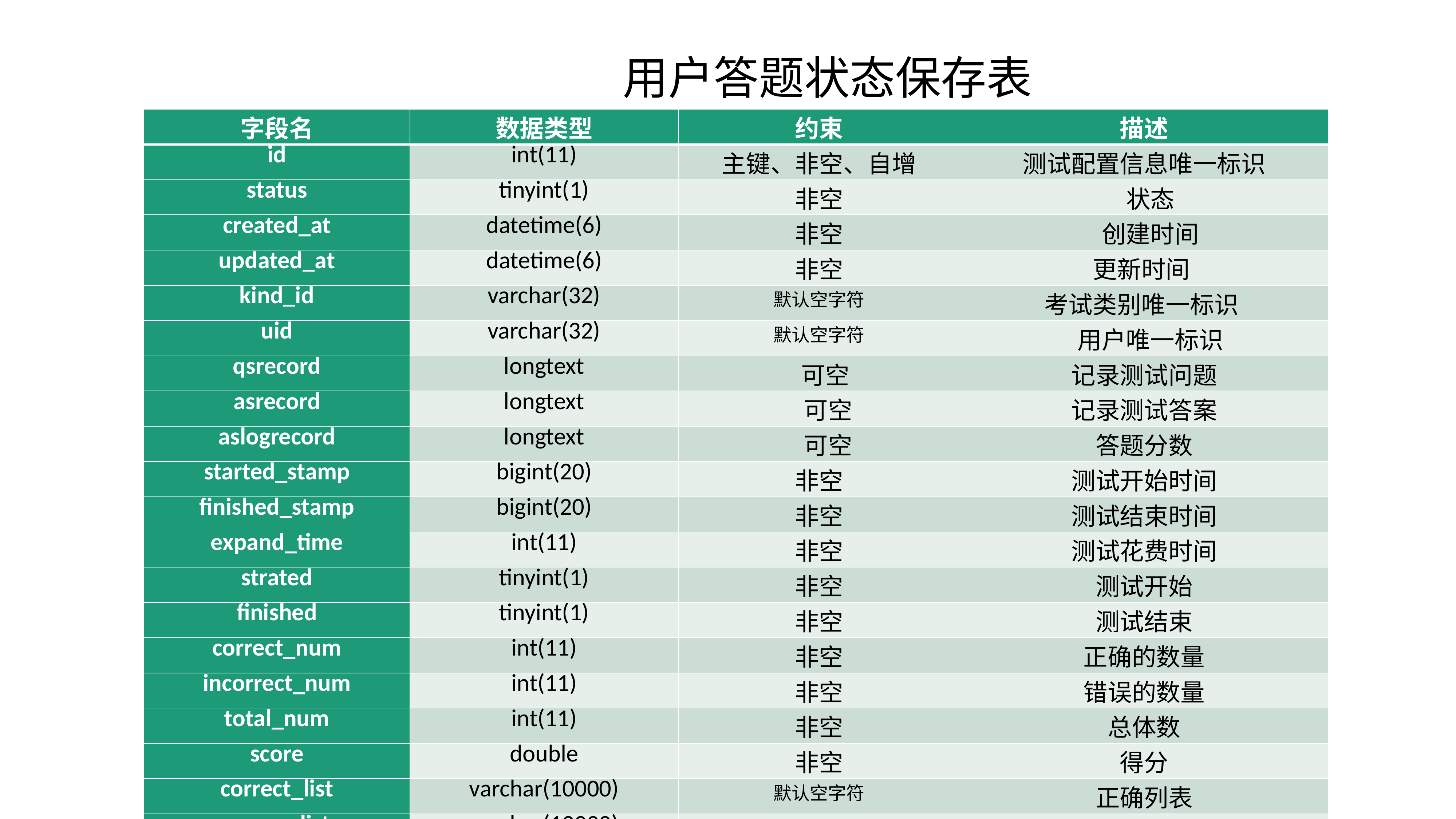

用户答题状态保存表
| 字段名 | 数据类型 | 约束 | 描述 |
| --- | --- | --- | --- |
| id | int(11) | 主键、非空、自增 | 测试配置信息唯一标识 |
| status | tinyint(1) | 非空 | 状态 |
| created\_at | datetime(6) | 非空 | 创建时间 |
| updated\_at | datetime(6) | 非空 | 更新时间 |
| kind\_id | varchar(32) | 默认空字符 | 考试类别唯一标识 |
| uid | varchar(32) | 默认空字符 | 用户唯一标识 |
| qsrecord | longtext | 可空 | 记录测试问题 |
| asrecord | longtext | 可空 | 记录测试答案 |
| aslogrecord | longtext | 可空 | 答题分数 |
| started\_stamp | bigint(20) | 非空 | 测试开始时间 |
| finished\_stamp | bigint(20) | 非空 | 测试结束时间 |
| expand\_time | int(11) | 非空 | 测试花费时间 |
| strated | tinyint(1) | 非空 | 测试开始 |
| finished | tinyint(1) | 非空 | 测试结束 |
| correct\_num | int(11) | 非空 | 正确的数量 |
| incorrect\_num | int(11) | 非空 | 错误的数量 |
| total\_num | int(11) | 非空 | 总体数 |
| score | double | 非空 | 得分 |
| correct\_list | varchar(10000) | 默认空字符 | 正确列表 |
| wrong\_list | varchar(10000) | 默认空字符 | 错误列表 |